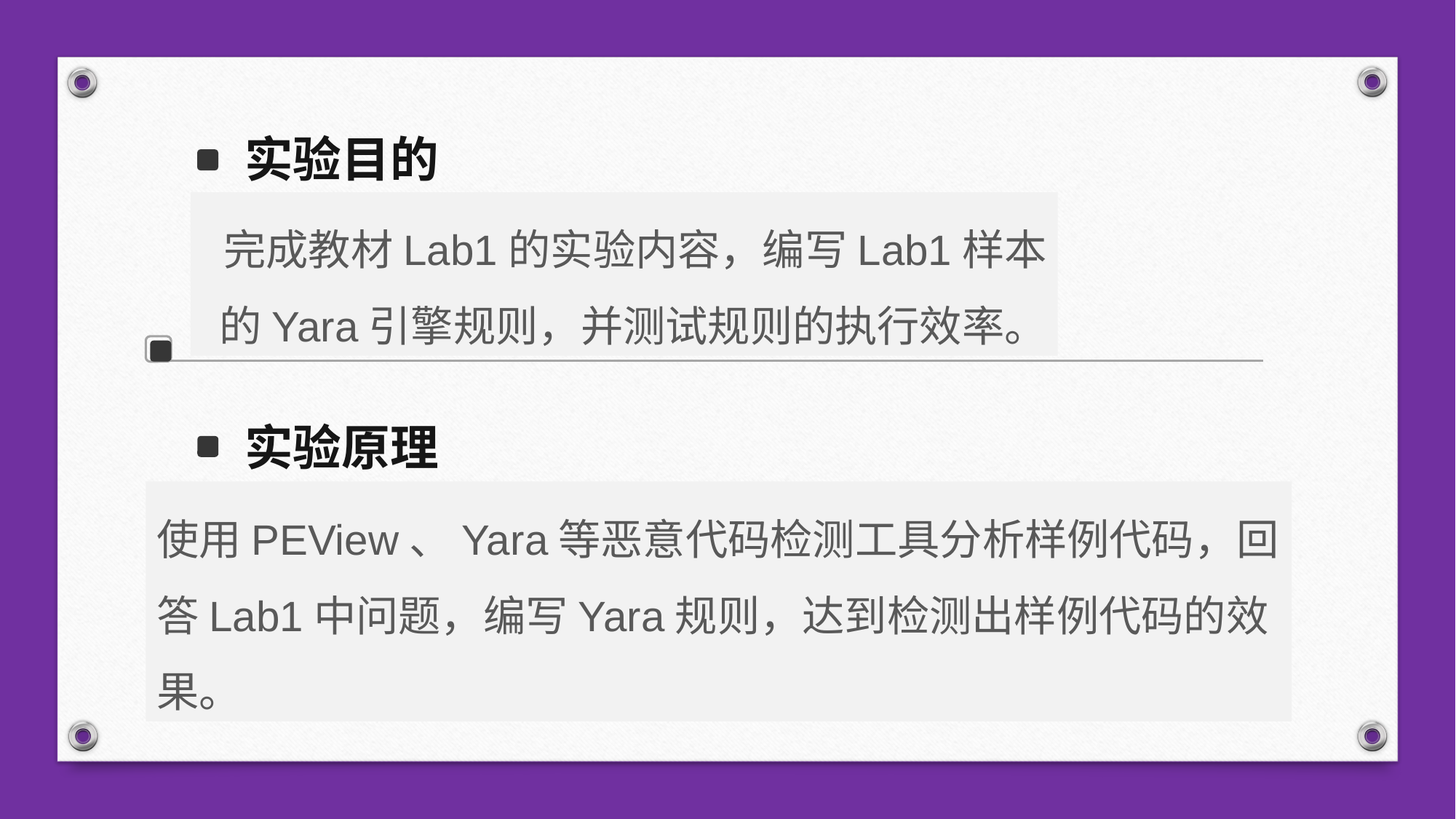

实验目的

完成教材Lab1的实验内容，编写Lab1样本的Yara引擎规则，并测试规则的执行效率。

实验原理

使用PEView、Yara等恶意代码检测工具分析样例代码，回答Lab1中问题，编写Yara规则，达到检测出样例代码的效果。